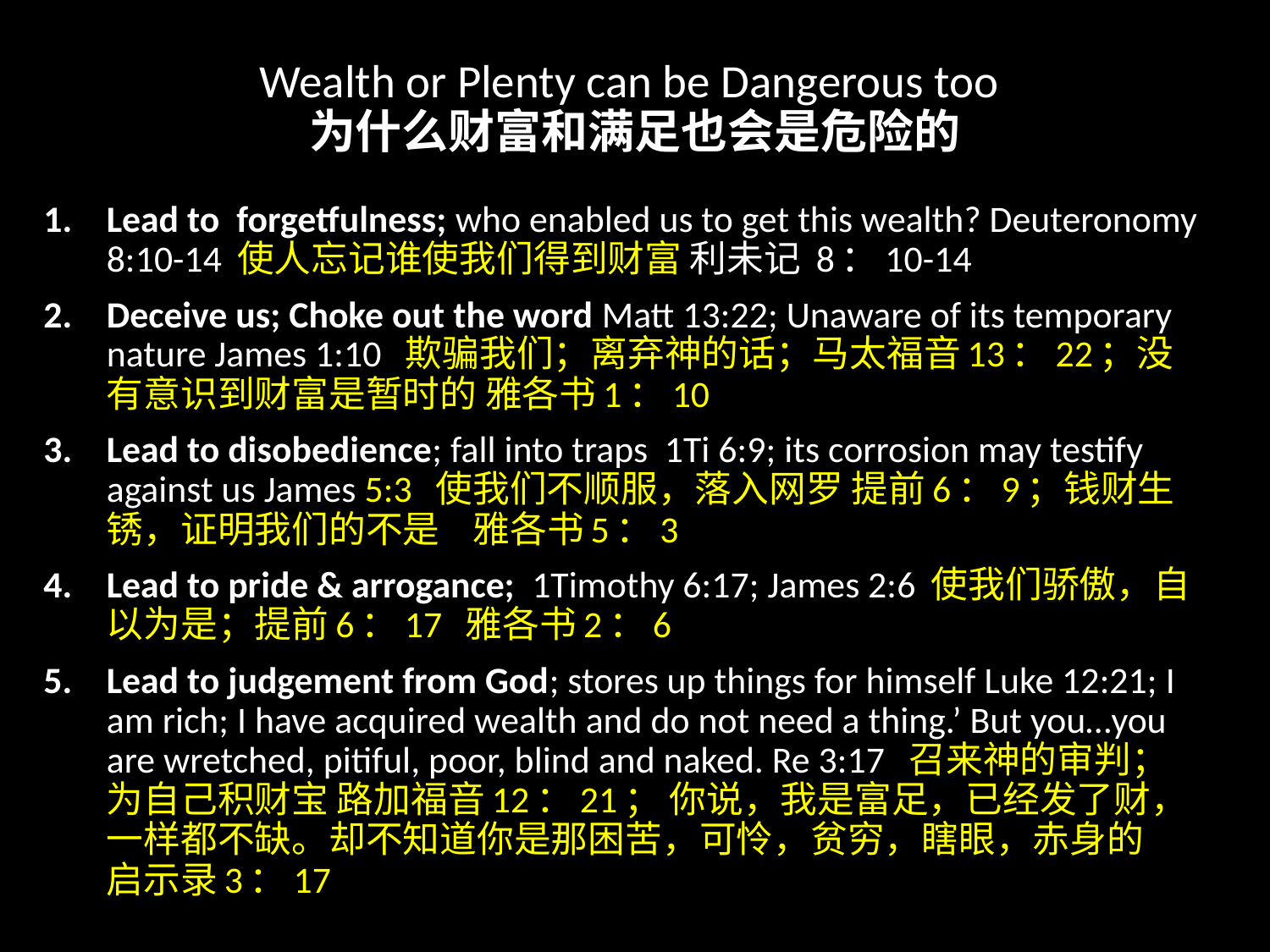

# Wealth or Plenty can be Dangerous too 为什么财富和满足也会是危险的
Lead to  forgetfulness; who enabled us to get this wealth? Deuteronomy 8:10-14 使人忘记谁使我们得到财富 利未记 8：10-14
Deceive us; Choke out the word Matt 13:22; Unaware of its temporary nature James 1:10  欺骗我们；离弃神的话；马太福音13：22；没有意识到财富是暂时的 雅各书1：10
Lead to disobedience; fall into traps  1Ti 6:9; its corrosion may testify against us James 5:3  使我们不顺服，落入网罗 提前6：9；钱财生锈，证明我们的不是    雅各书5：3
Lead to pride & arrogance;  1Timothy 6:17; James 2:6 使我们骄傲，自以为是；提前6：17  雅各书2：6
Lead to judgement from God; stores up things for himself Luke 12:21; I am rich; I have acquired wealth and do not need a thing.’ But you…you are wretched, pitiful, poor, blind and naked. Re 3:17  召来神的审判； 为自己积财宝 路加福音12：21； 你说，我是富足，已经发了财，一样都不缺。却不知道你是那困苦，可怜，贫穷，瞎眼，赤身的     启示录3：17